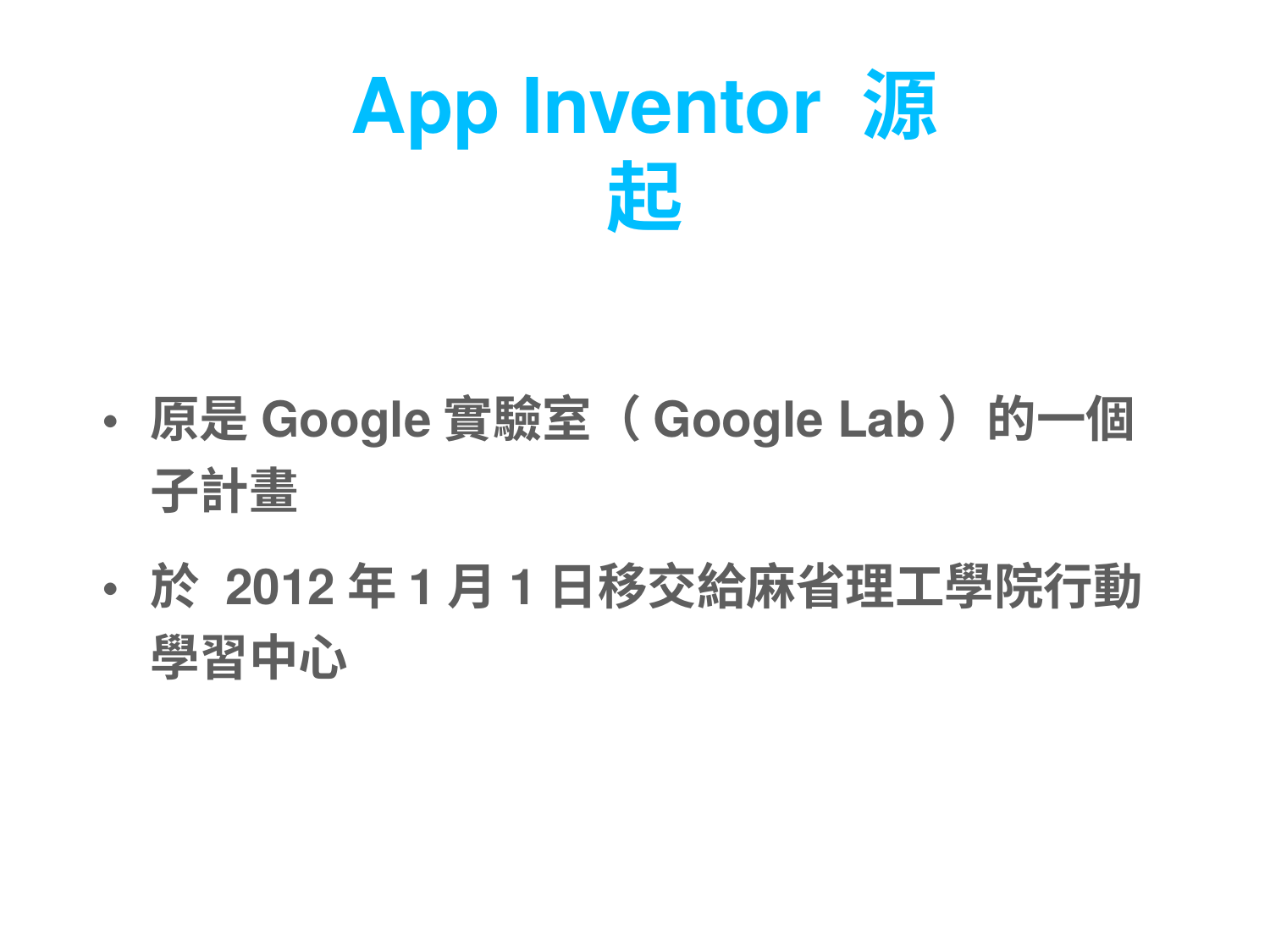

# App Inventor 源起
原是Google實驗室（Google Lab）的一個子計畫

於 2012年1月1日移交給麻省理工學院行動學習中心